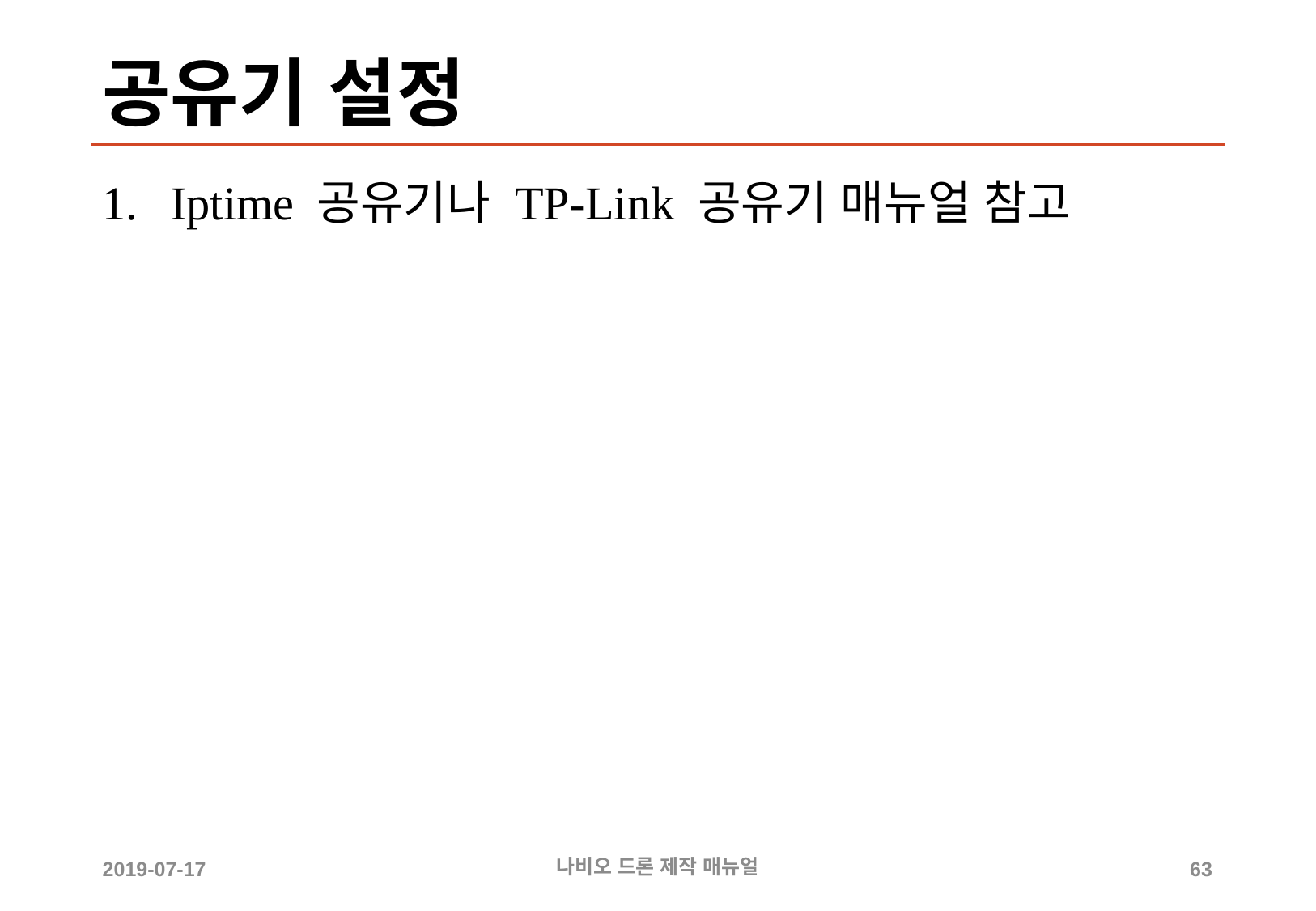

# 공유기 설정
Iptime 공유기나 TP-Link 공유기 매뉴얼 참고
2019-07-17
나비오 드론 제작 매뉴얼
63